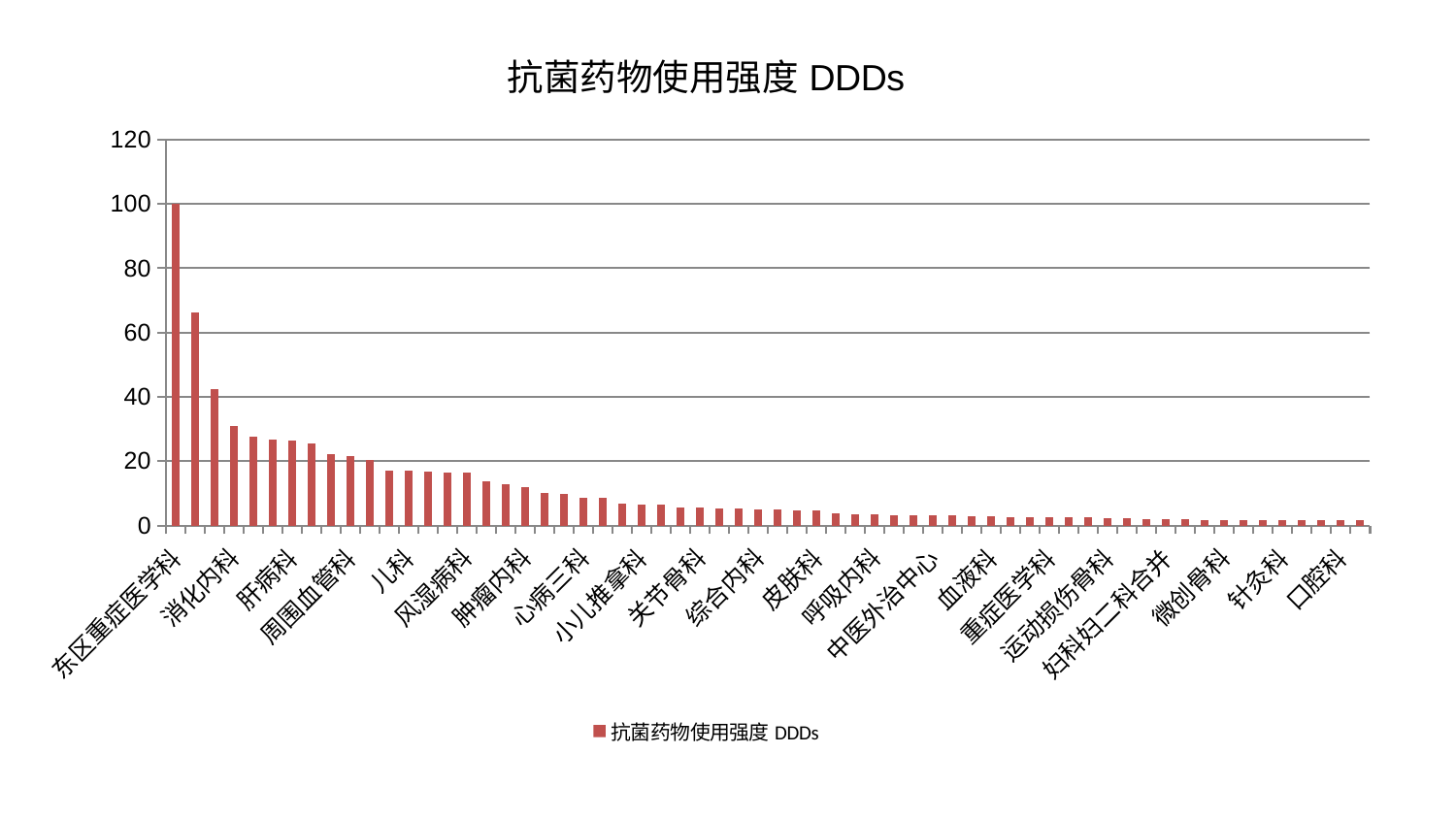

### Chart: 抗菌药物使用强度DDDs

| Category | 抗菌药物使用强度DDDs |
|---|---|
| 东区重症医学科 | 100.0 |
| 小儿骨科 | 66.13806722936988 |
| 泌尿外科 | 42.425943047369806 |
| 消化内科 | 30.996791069956206 |
| 脑病二科 | 27.544527574162345 |
| 妇二科 | 26.62113835274852 |
| 肝病科 | 26.25861256396605 |
| 普通外科 | 25.584477772058264 |
| 心病一科 | 22.197371963940693 |
| 周围血管科 | 21.64147234481816 |
| 心血管内科 | 20.38203425888621 |
| 脊柱骨科 | 17.141546467470477 |
| 儿科 | 17.135550599452813 |
| 老年医学科 | 16.784595756615786 |
| 耳鼻喉科 | 16.467480238597126 |
| 风湿病科 | 16.328844149432598 |
| 心病二科 | 13.818284971214533 |
| 肾病科 | 12.92583951966651 |
| 肿瘤内科 | 11.950777718698575 |
| 脾胃科消化科合并 | 10.018095724780853 |
| 神经内科 | 9.808561958678155 |
| 心病三科 | 8.644960532912556 |
| 治未病中心 | 8.605727217511332 |
| 产科 | 6.668596842089398 |
| 小儿推拿科 | 6.388162251245466 |
| 创伤骨科 | 6.3574699923745275 |
| 乳腺甲状腺外科 | 5.727609895587656 |
| 关节骨科 | 5.684358591672307 |
| 胸外科 | 5.224615542963039 |
| 身心医学科 | 5.159986502601819 |
| 综合内科 | 4.996748221141306 |
| 眼科 | 4.91136503086782 |
| 脾胃病科 | 4.705952530514206 |
| 皮肤科 | 4.655182070201783 |
| 东区肾病科 | 3.7946279459236867 |
| 心病四科 | 3.32133952425209 |
| 呼吸内科 | 3.3170610286833293 |
| 肛肠科 | 3.135837854229729 |
| 肾脏内科 | 3.1101939111293384 |
| 中医外治中心 | 3.0666543966797613 |
| 脑病三科 | 3.01307128957939 |
| 中医经典科 | 2.885564999238337 |
| 血液科 | 2.738960597221639 |
| 骨科 | 2.7137941489365844 |
| 肝胆外科 | 2.6302381187060426 |
| 重症医学科 | 2.53746963005731 |
| 显微骨科 | 2.4647354414354825 |
| 西区重症医学科 | 2.4562094505250935 |
| 运动损伤骨科 | 2.281673658690985 |
| 康复科 | 2.248217143887822 |
| 脑病一科 | 2.0209606511696223 |
| 妇科妇二科合并 | 2.018667304130645 |
| 男科 | 1.8628988899344974 |
| 内分泌科 | 1.815164062526838 |
| 微创骨科 | 1.8149438372627802 |
| 妇科 | 1.8103382319847725 |
| 美容皮肤科 | 1.788816883434714 |
| 针灸科 | 1.765735832227758 |
| 医院 | 1.7527679118371071 |
| 推拿科 | 1.7433584970276652 |
| 口腔科 | 1.740838960349319 |
| 神经外科 | 1.72335516778105 |
37